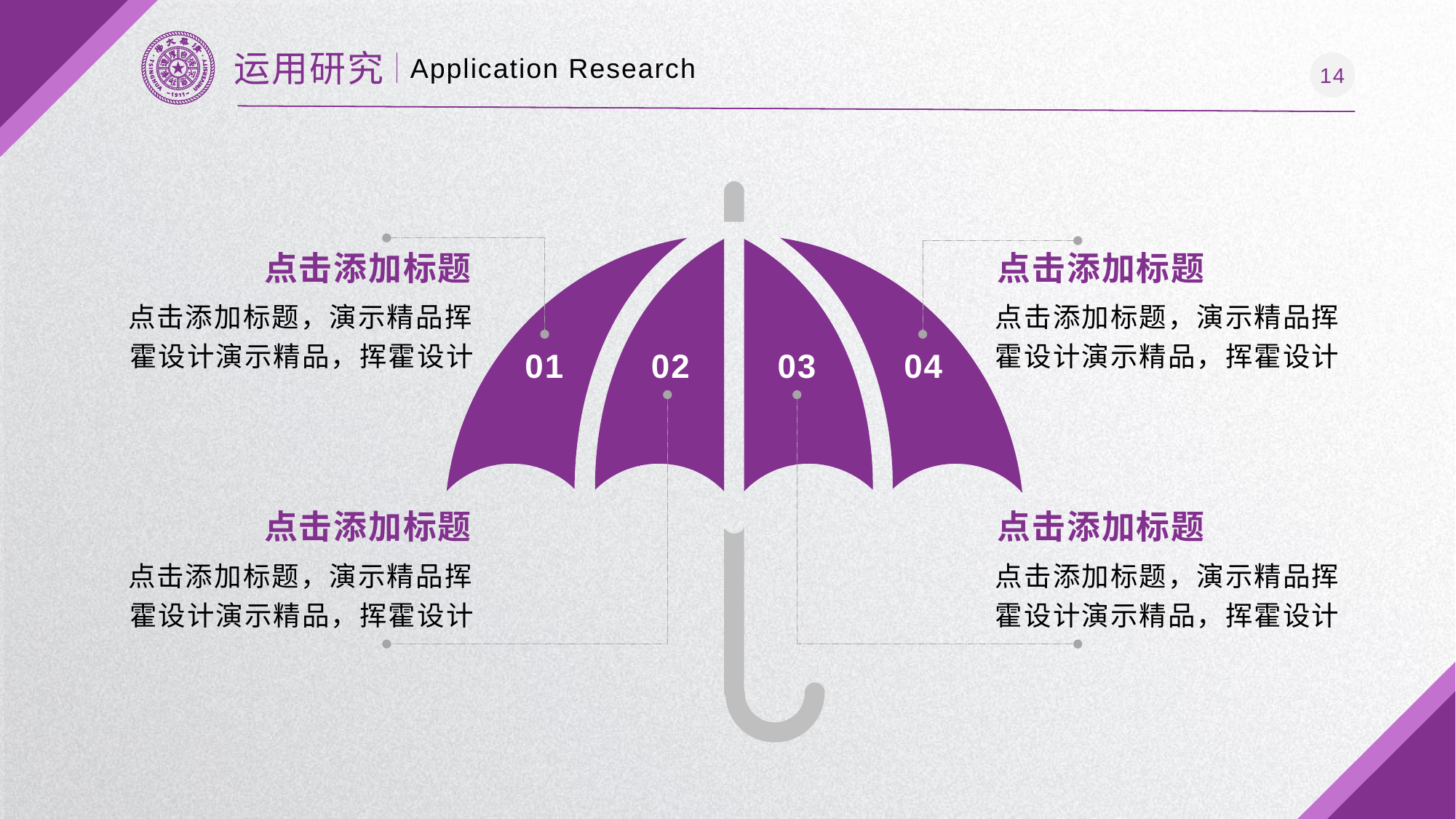

运用研究
Application Research

01
02
03
04

点击添加标题
点击添加标题
点击添加标题，演示精品挥霍设计演示精品，挥霍设计
点击添加标题，演示精品挥霍设计演示精品，挥霍设计

点击添加标题
点击添加标题
点击添加标题，演示精品挥霍设计演示精品，挥霍设计
点击添加标题，演示精品挥霍设计演示精品，挥霍设计